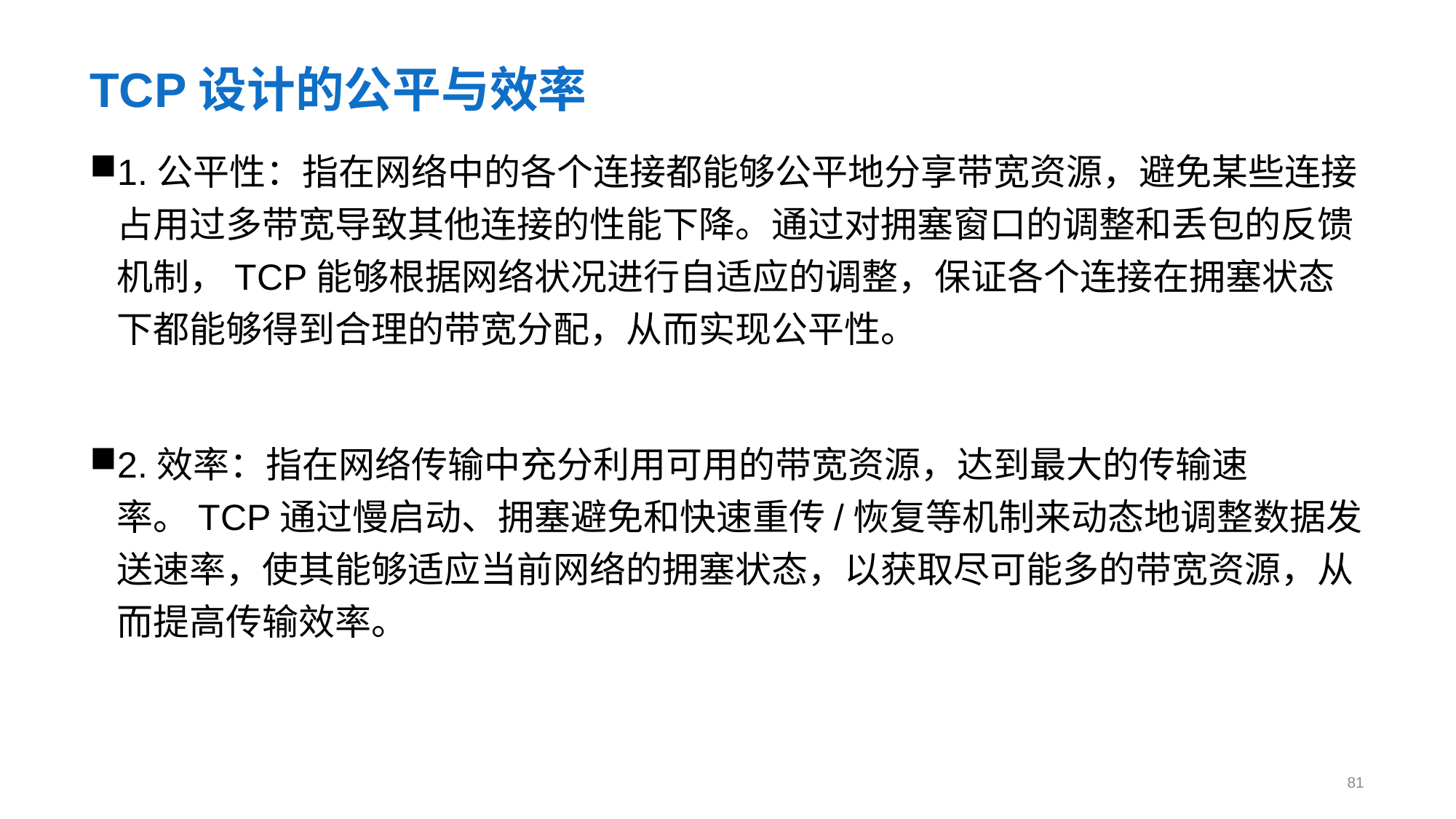

# TCP设计的公平与效率
1.公平性：指在网络中的各个连接都能够公平地分享带宽资源，避免某些连接占用过多带宽导致其他连接的性能下降。通过对拥塞窗口的调整和丢包的反馈机制，TCP能够根据网络状况进行自适应的调整，保证各个连接在拥塞状态下都能够得到合理的带宽分配，从而实现公平性。

2.效率：指在网络传输中充分利用可用的带宽资源，达到最大的传输速率。TCP通过慢启动、拥塞避免和快速重传/恢复等机制来动态地调整数据发送速率，使其能够适应当前网络的拥塞状态，以获取尽可能多的带宽资源，从而提高传输效率。
81